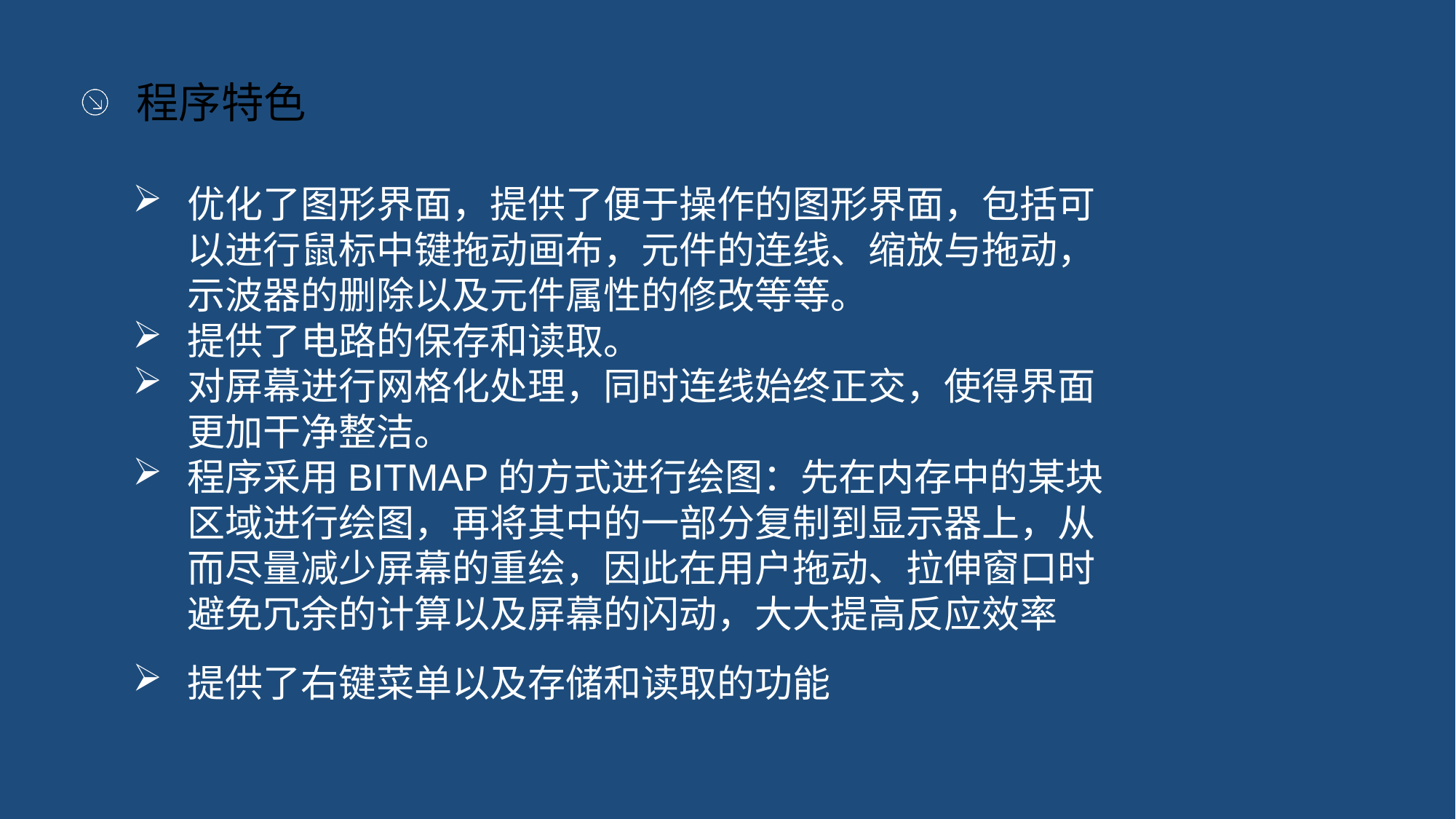

程序特色
优化了图形界面，提供了便于操作的图形界面，包括可以进行鼠标中键拖动画布，元件的连线、缩放与拖动，示波器的删除以及元件属性的修改等等。
提供了电路的保存和读取。
对屏幕进行网格化处理，同时连线始终正交，使得界面更加干净整洁。
程序采用bitmap的方式进行绘图：先在内存中的某块区域进行绘图，再将其中的一部分复制到显示器上，从而尽量减少屏幕的重绘，因此在用户拖动、拉伸窗口时避免冗余的计算以及屏幕的闪动，大大提高反应效率

提供了右键菜单以及存储和读取的功能